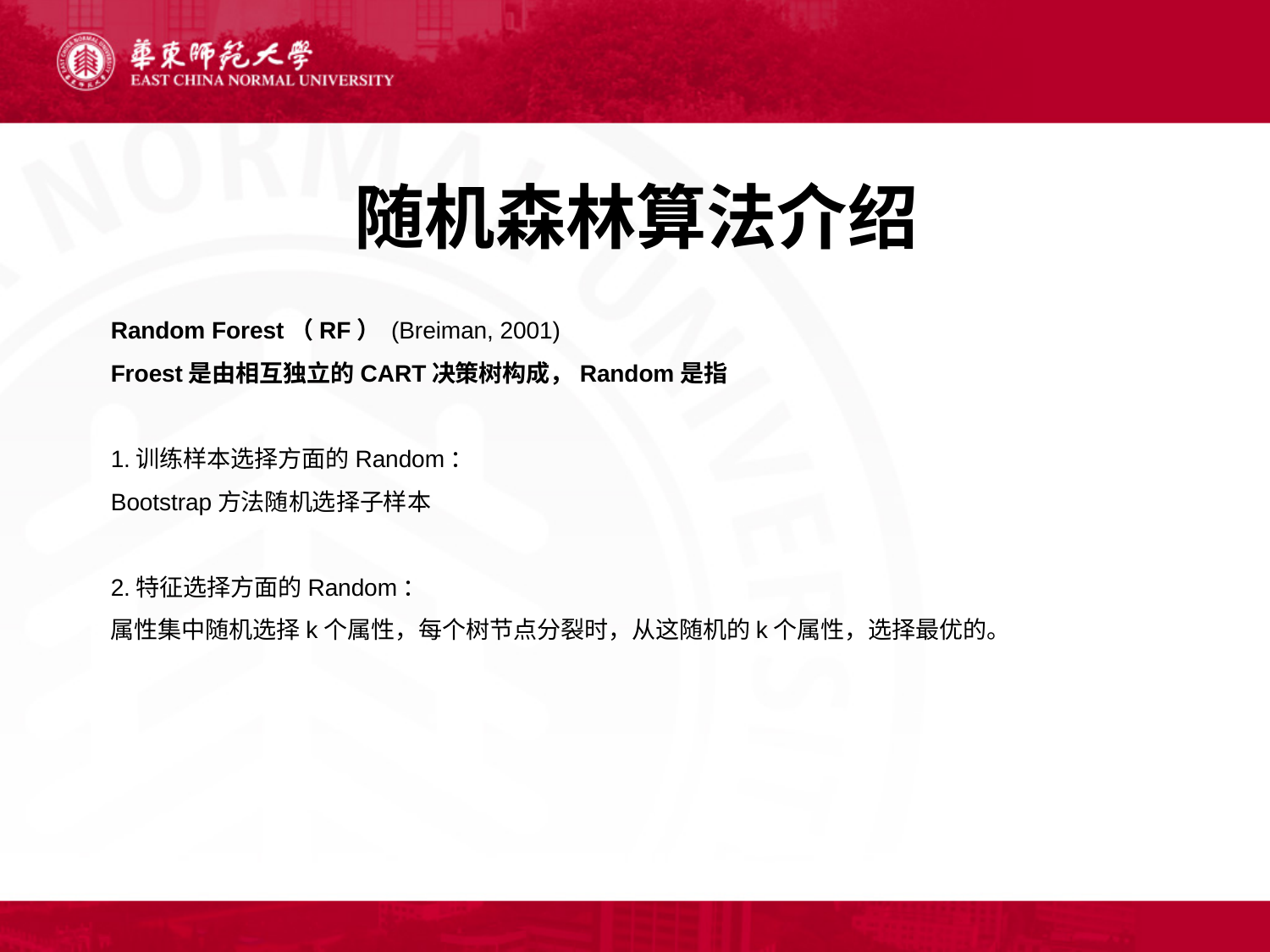

# 随机森林算法介绍
Random Forest（RF） (Breiman, 2001)
Froest是由相互独立的CART决策树构成，Random是指

1.训练样本选择方面的Random：
Bootstrap方法随机选择子样本

2.特征选择方面的Random：
属性集中随机选择k个属性，每个树节点分裂时，从这随机的k个属性，选择最优的。